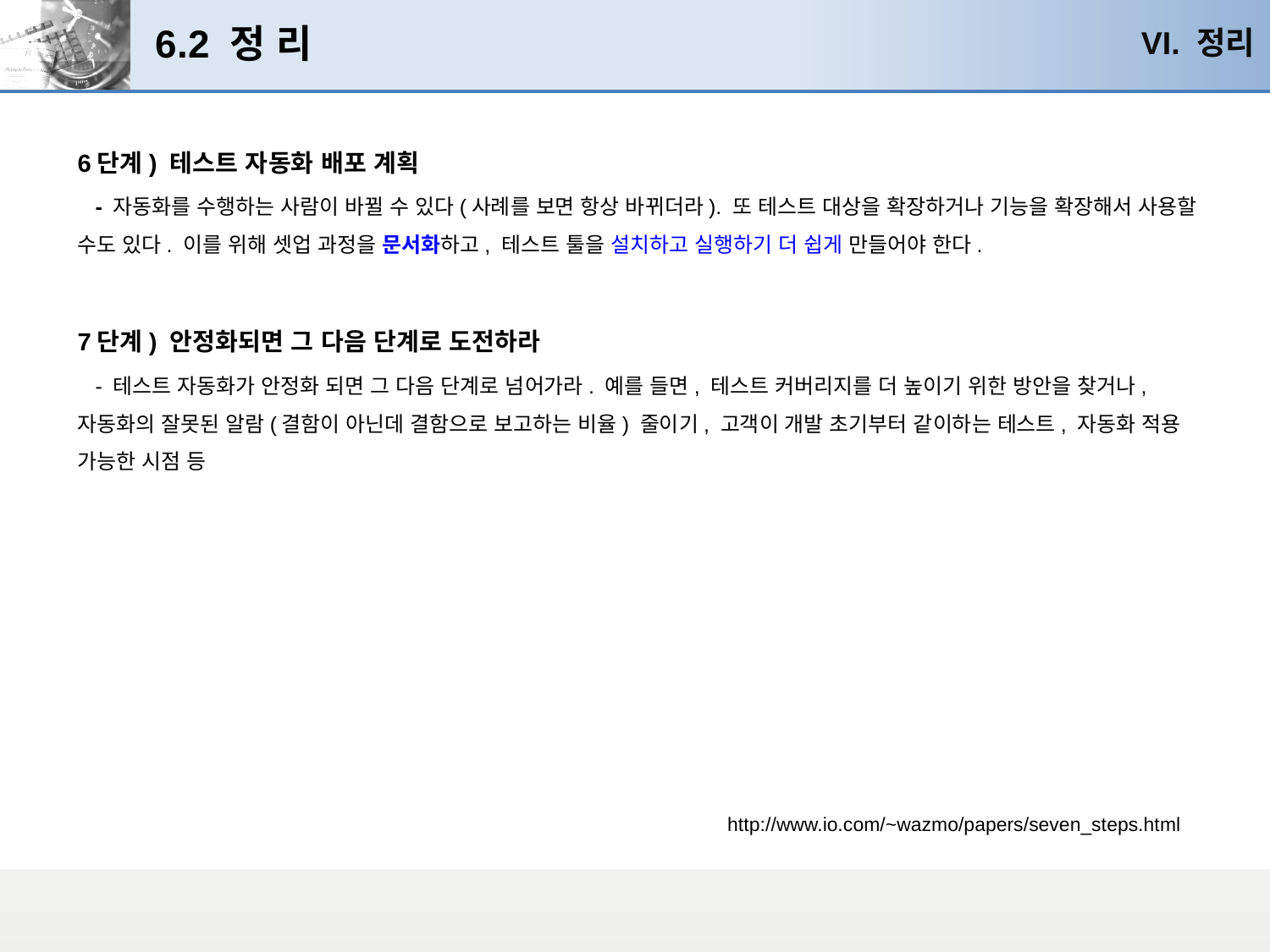

# 6.2 정 리
VI. 정리
6단계) 테스트 자동화 배포 계획
   - 자동화를 수행하는 사람이 바뀔 수 있다(사례를 보면 항상 바뀌더라). 또 테스트 대상을 확장하거나 기능을 확장해서 사용할 수도 있다. 이를 위해 셋업 과정을 문서화하고, 테스트 툴을 설치하고 실행하기 더 쉽게 만들어야 한다.

7단계) 안정화되면 그 다음 단계로 도전하라
   - 테스트 자동화가 안정화 되면 그 다음 단계로 넘어가라. 예를 들면, 테스트 커버리지를 더 높이기 위한 방안을 찾거나, 자동화의 잘못된 알람(결함이 아닌데 결함으로 보고하는 비율) 줄이기, 고객이 개발 초기부터 같이하는 테스트, 자동화 적용 가능한 시점 등
http://www.io.com/~wazmo/papers/seven_steps.html